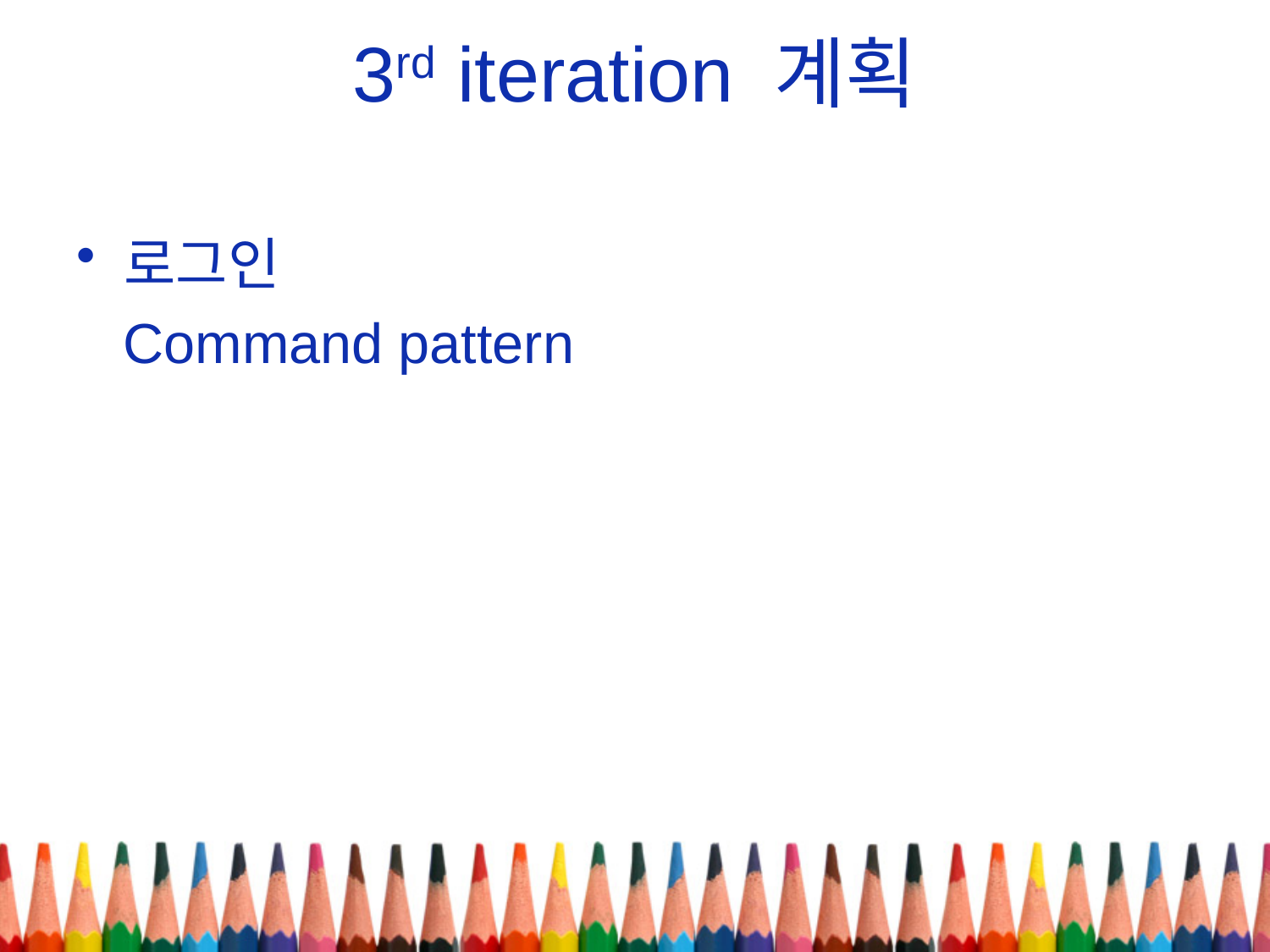

# 3rd iteration 계획
로그인
   Command pattern